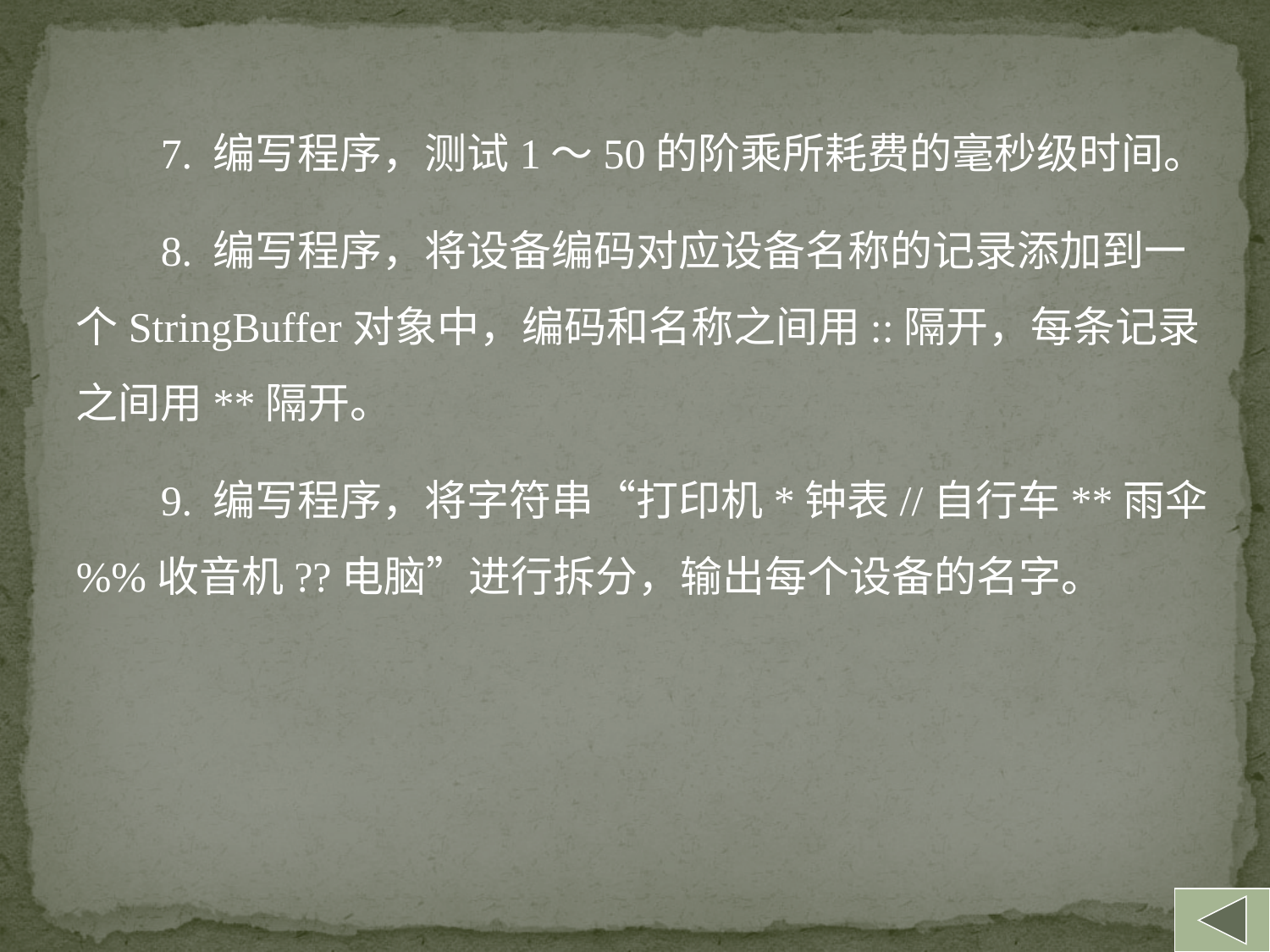

7. 编写程序，测试1～50的阶乘所耗费的毫秒级时间。
        8. 编写程序，将设备编码对应设备名称的记录添加到一个StringBuffer对象中，编码和名称之间用::隔开，每条记录之间用**隔开。
        9. 编写程序，将字符串“打印机*钟表//自行车**雨伞%%收音机??电脑”进行拆分，输出每个设备的名字。